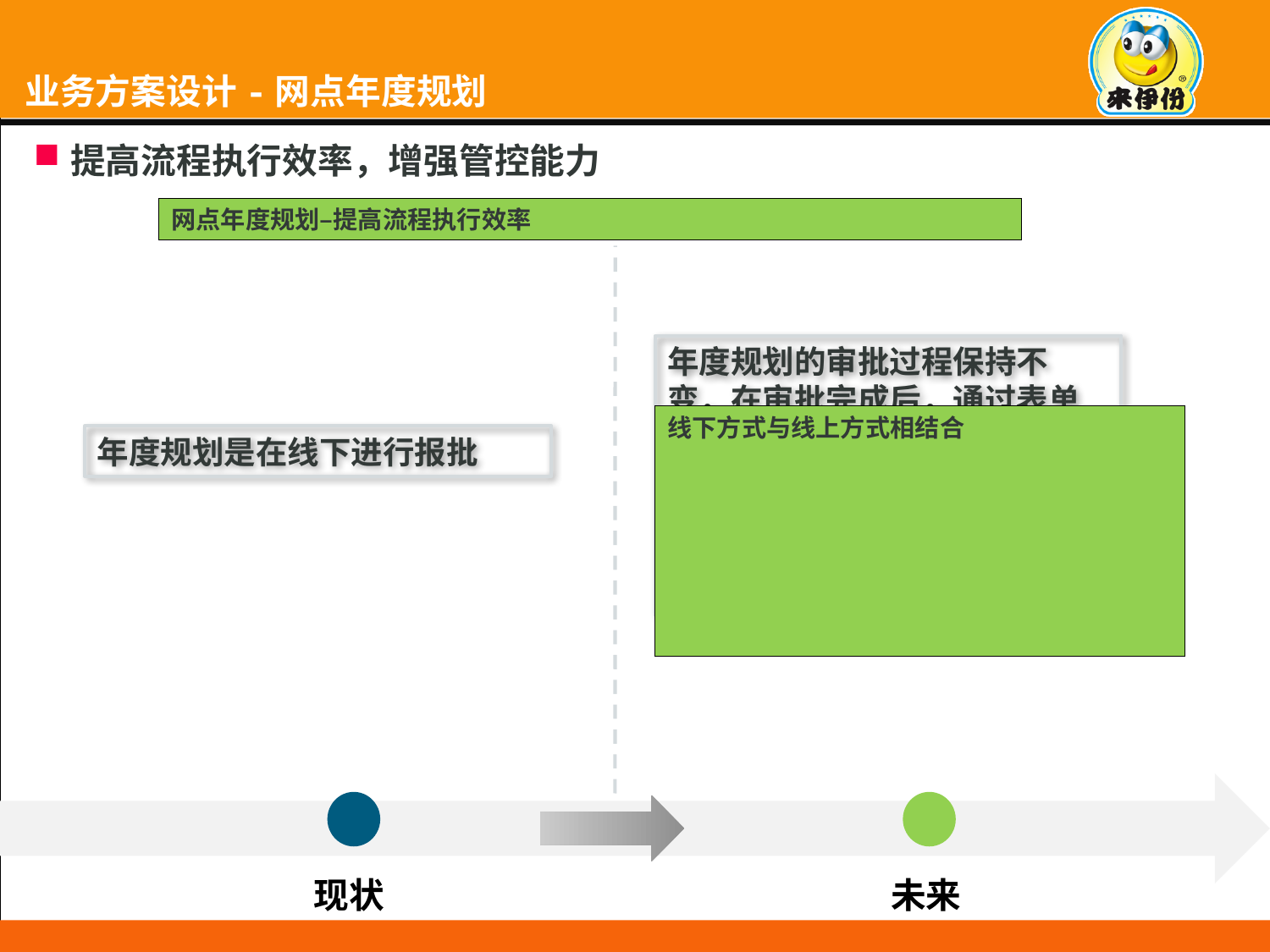

业务方案设计-网点年度规划
# 蓝图设计关键设计原则
提高流程执行效率，增强管控能力

网点年度规划–提高流程执行效率
年度规划的审批过程保持不变，在审批完成后，通过表单录入到系统、相关人员可以对规划数据进行查询、修正。总部相关人员可以对各子公司情况进行汇总、分析、相关数据匹配说明等。
线下方式与线上方式相结合
年度规划是在线下进行报批

现状
未来